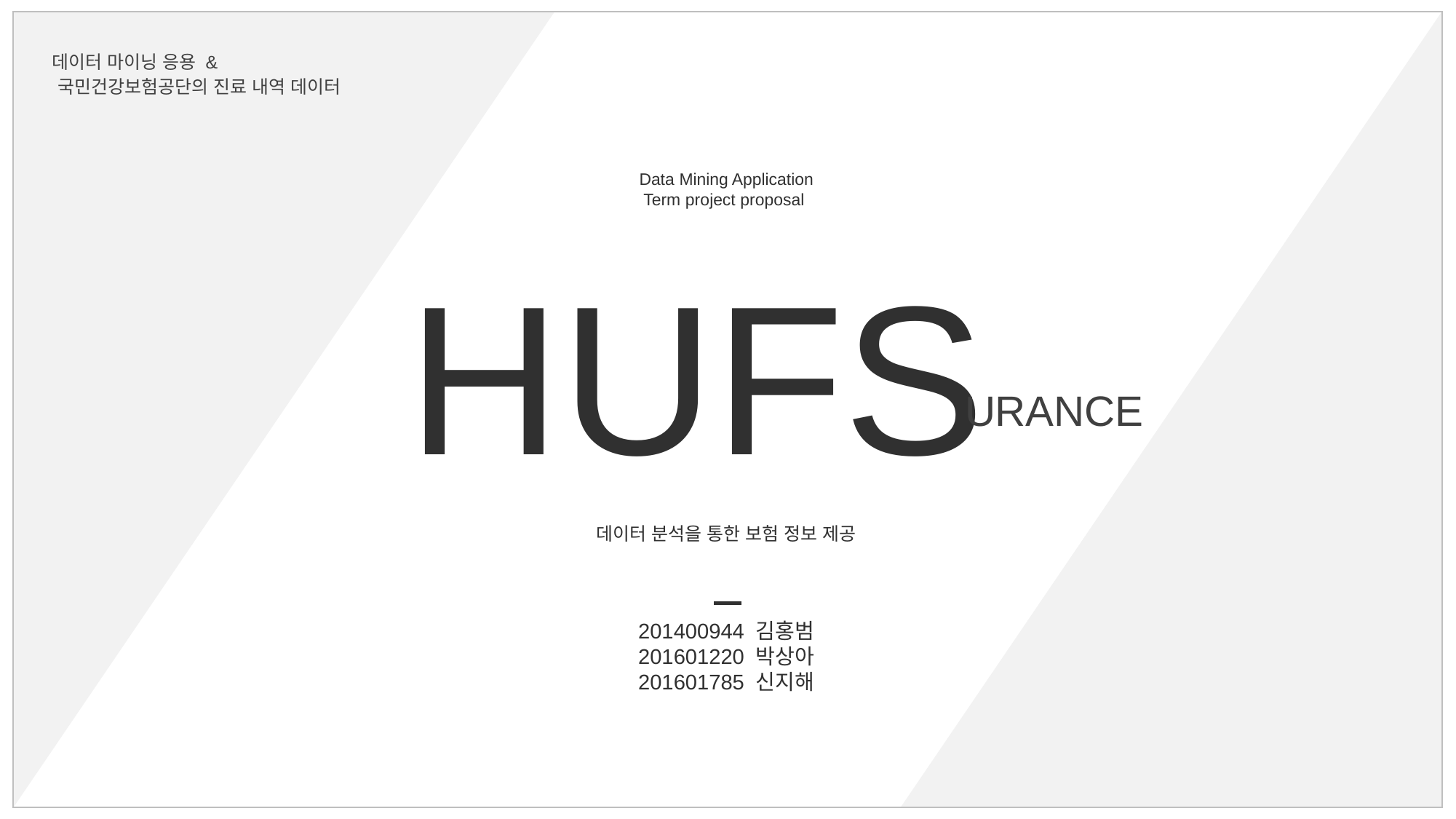

데이터 마이닝 응용 &
국민건강보험공단의 진료 내역 데이터
Data Mining Application
Term project proposal
HUFS
URANCE
데이터 분석을 통한 보험 정보 제공
201400944 김홍범
201601220 박상아
201601785 신지해